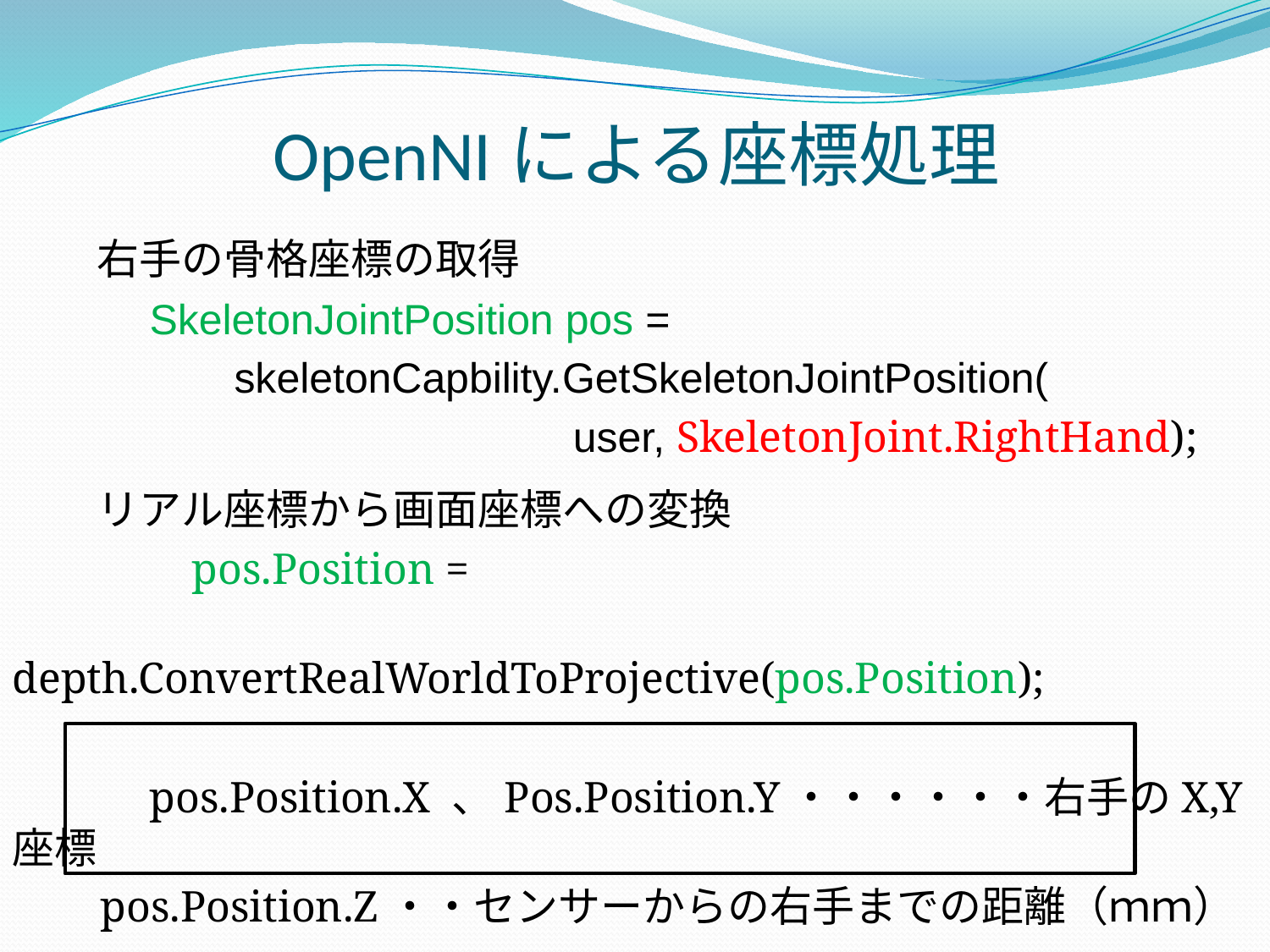

# OpenNIによる座標処理

　　右手の骨格座標の取得
　　　SkeletonJointPosition pos =
　　　　　skeletonCapbility.GetSkeletonJointPosition(
　　　　　　　　　　　　　user, SkeletonJoint.RightHand);
　　リアル座標から画面座標への変換
　　　　pos.Position =
　　　　　　　depth.ConvertRealWorldToProjective(pos.Position);

　　　pos.Position.X 、Pos.Position.Y・・・・・・右手のX,Y座標
        pos.Position.Z・・センサーからの右手までの距離（ｍｍ）